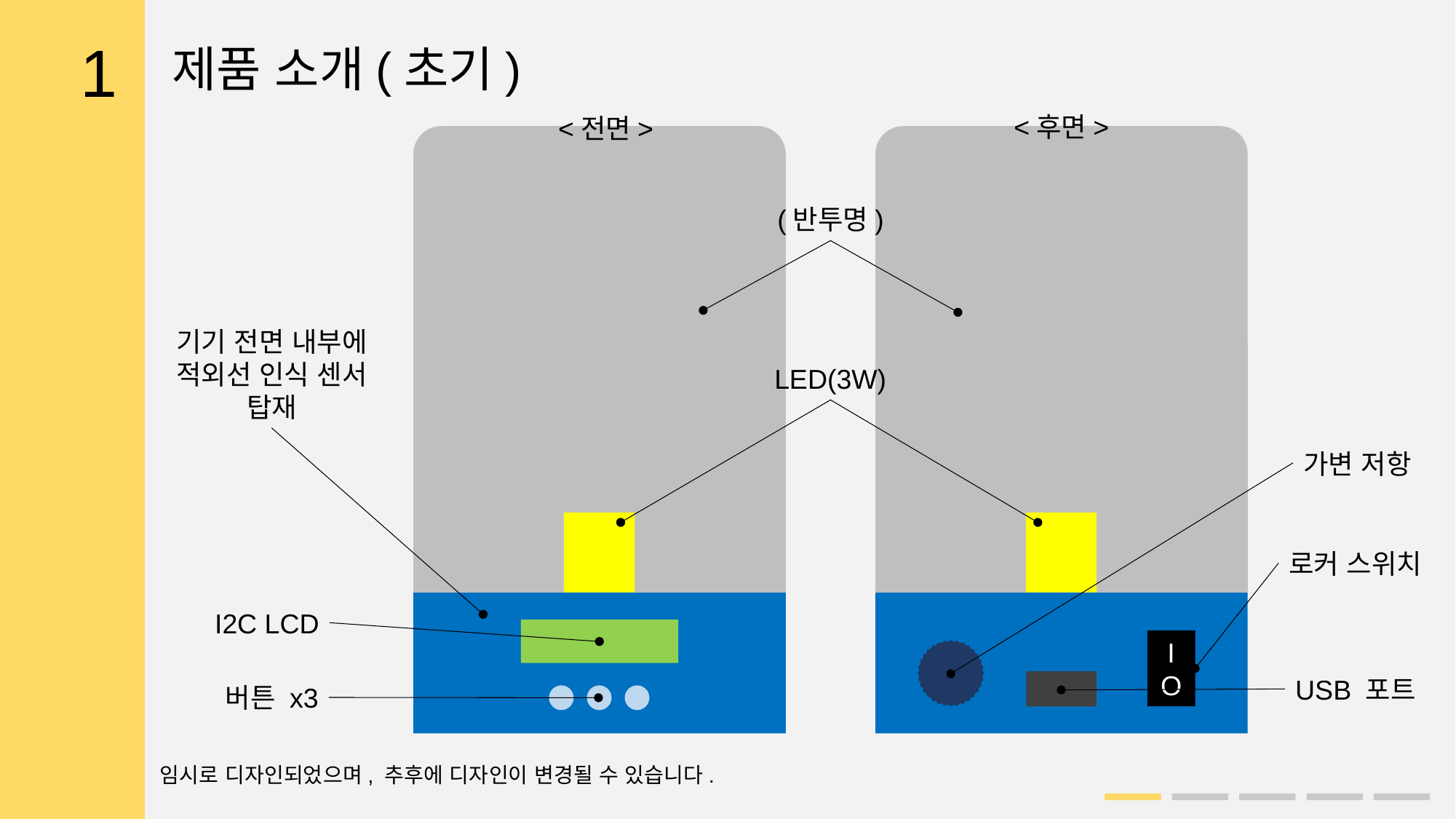

1
제품 소개(초기)
<후면>
<전면>

(반투명)
기기 전면 내부에
적외선 인식 센서
탑재
LED(3W)
가변 저항

로커 스위치

I2C LCD

IO

USB 포트

버튼 x3

임시로 디자인되었으며, 추후에 디자인이 변경될 수 있습니다.